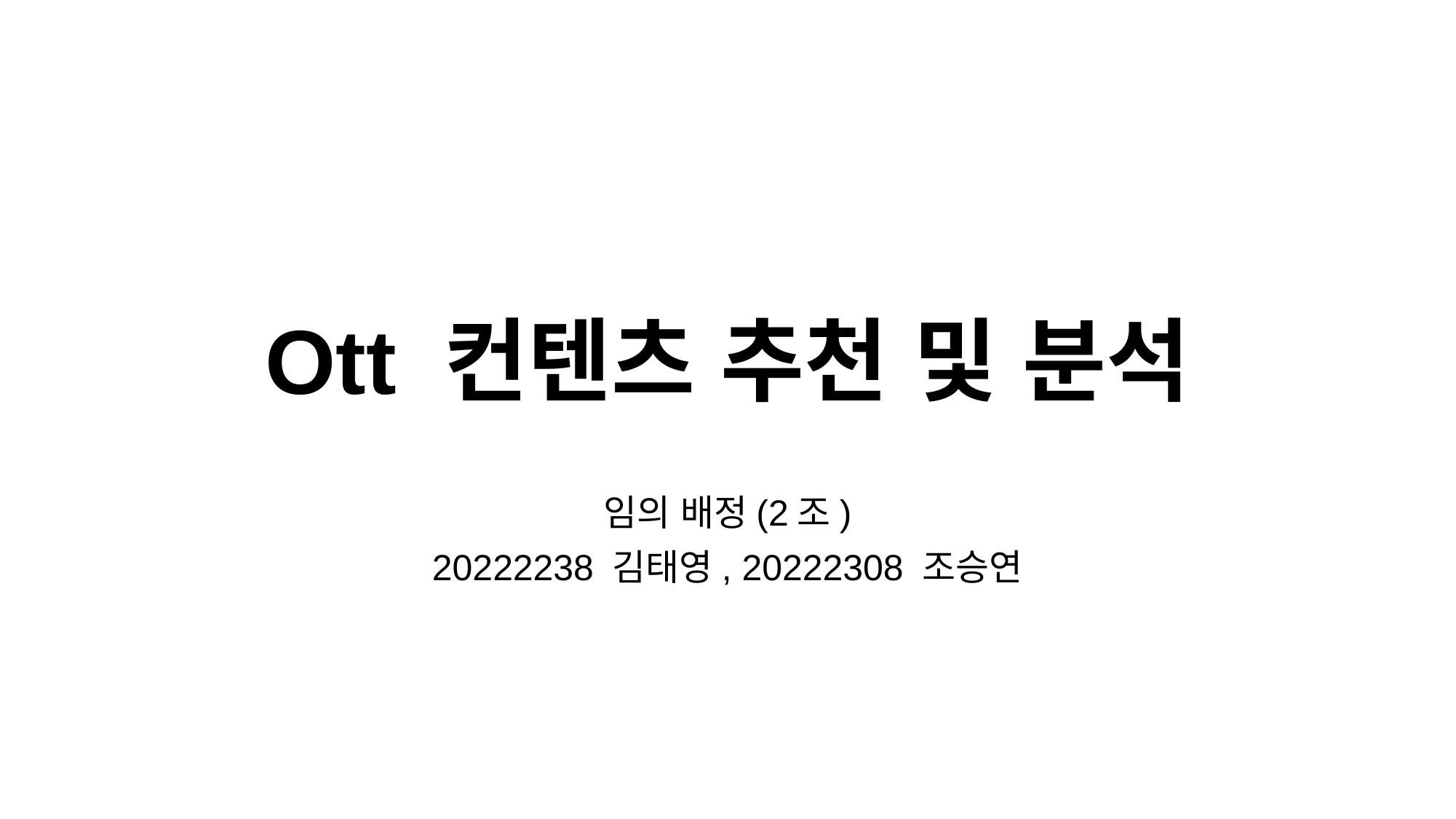

# Ott 컨텐츠 추천 및 분석

임의 배정(2조)
20222238 김태영, 20222308 조승연